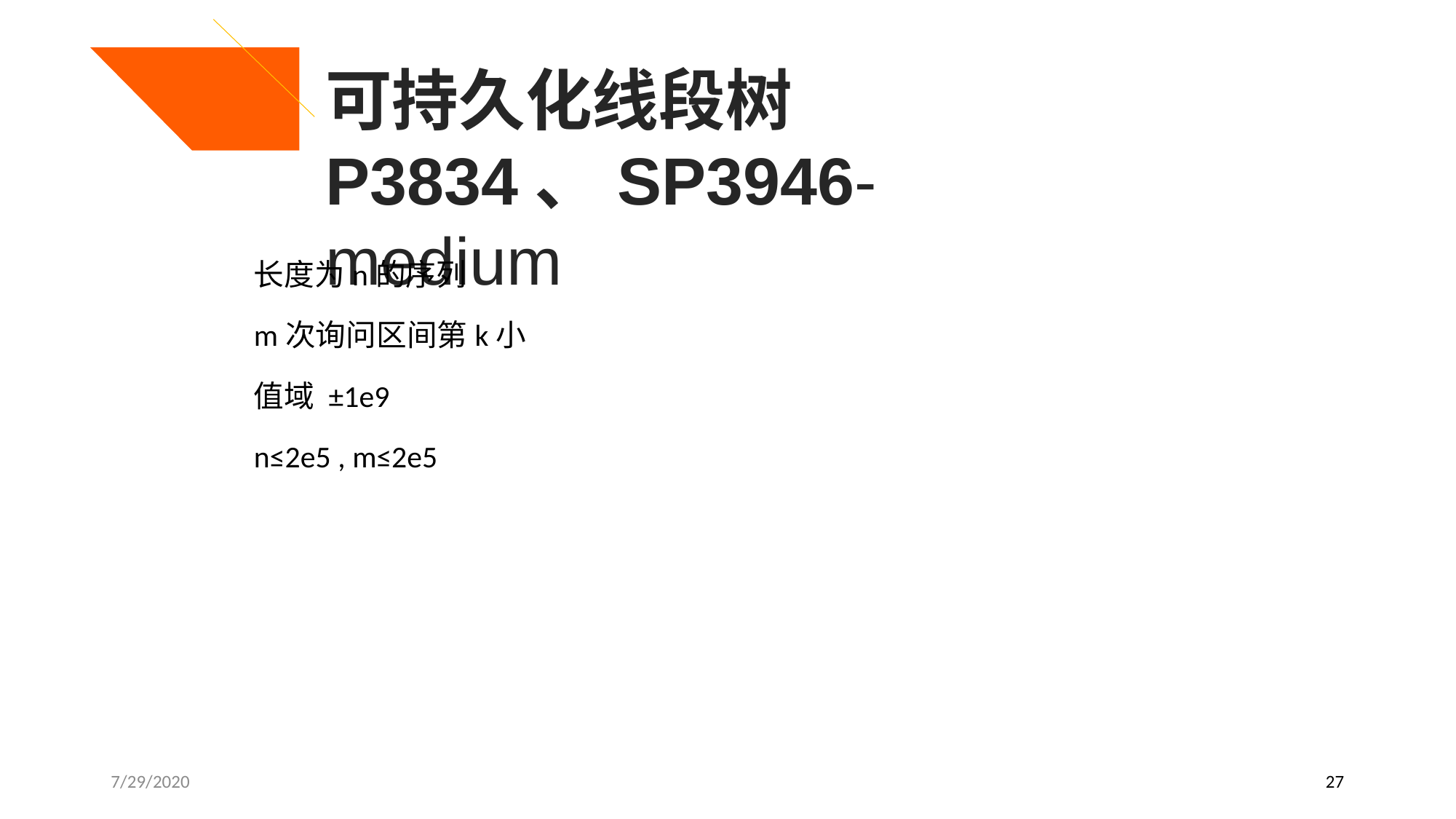

可持久化线段树
P3834、SP3946-medium
长度为n的序列
m次询问区间第k小
值域 ±1e9
n≤2e5 , m≤2e5
7/29/2020
27